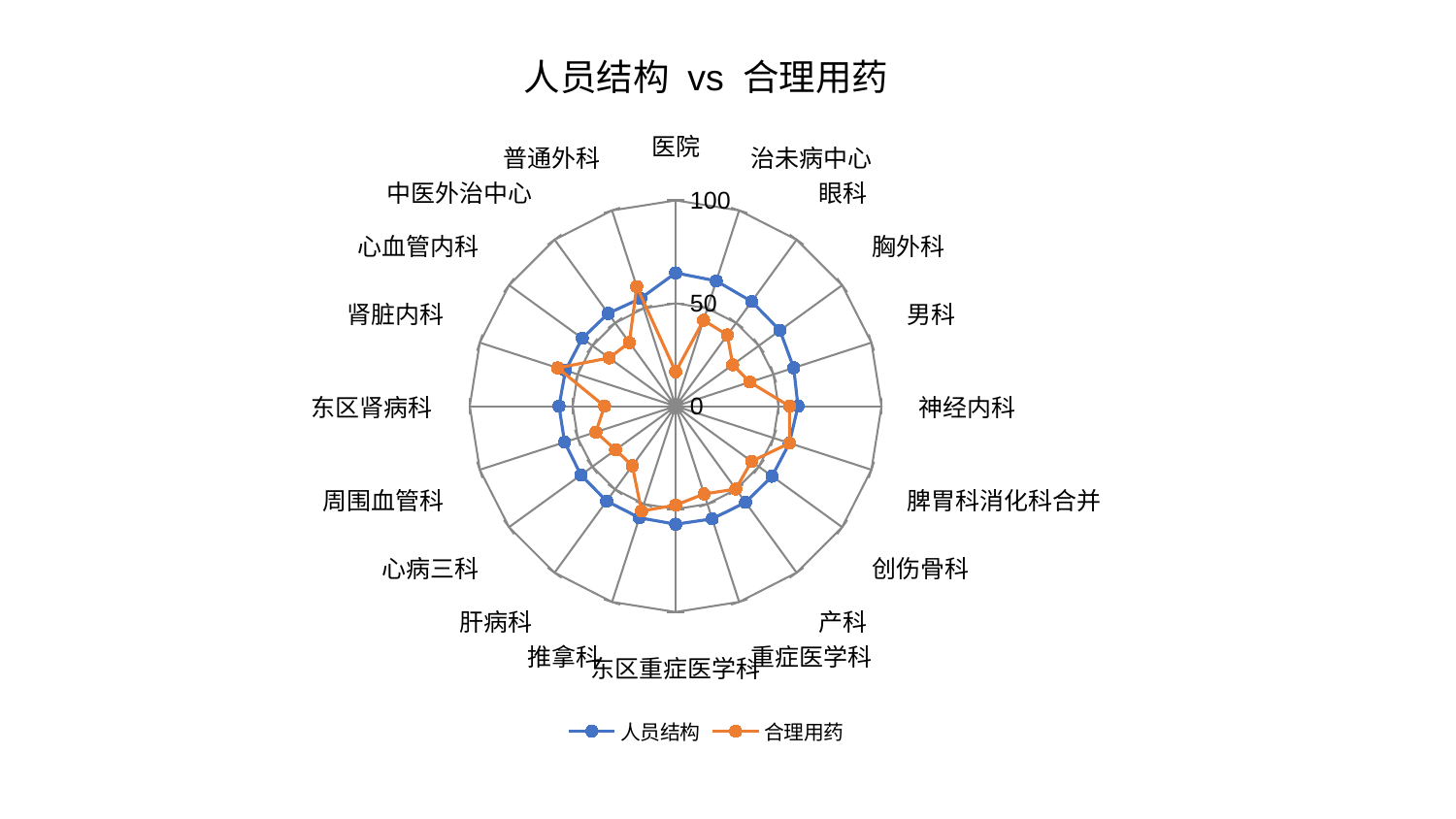

### Chart: 人员结构 vs 合理用药

| Category | 人员结构 | 合理用药 |
|---|---|---|
| 医院 | 64.75513594478444 | 16.735352397905686 |
| 治未病中心 | 64.00866254192461 | 43.89763374053885 |
| 眼科 | 62.88630419692808 | 42.77732328843335 |
| 胸外科 | 62.66157578134952 | 34.274835547971215 |
| 男科 | 60.31672844185194 | 37.9120640920872 |
| 神经内科 | 59.46537681443598 | 55.34681221707413 |
| 脾胃科消化科合并 | 58.113676648577716 | 58.19508136675486 |
| 创伤骨科 | 57.917466775641124 | 45.60870624391185 |
| 产科 | 57.80770646597618 | 49.769520420039036 |
| 重症医学科 | 57.566071359560254 | 44.84929061556302 |
| 东区重症医学科 | 57.370575477109355 | 48.0512887391716 |
| 推拿科 | 57.01522959423049 | 53.58476174164801 |
| 肝病科 | 57.014780504752835 | 35.7976247352879 |
| 心病三科 | 56.87586988485517 | 36.057951189540205 |
| 周围血管科 | 56.70203088882758 | 40.770699491180565 |
| 东区肾病科 | 56.639682694036274 | 34.52787178249138 |
| 肾脏内科 | 56.2457581778681 | 60.23074437603978 |
| 心血管内科 | 56.064903133554466 | 39.92356238693422 |
| 中医外治中心 | 55.71561314420455 | 38.22644416982367 |
| 普通外科 | 55.050656770045876 | 61.12753090332298 |
26